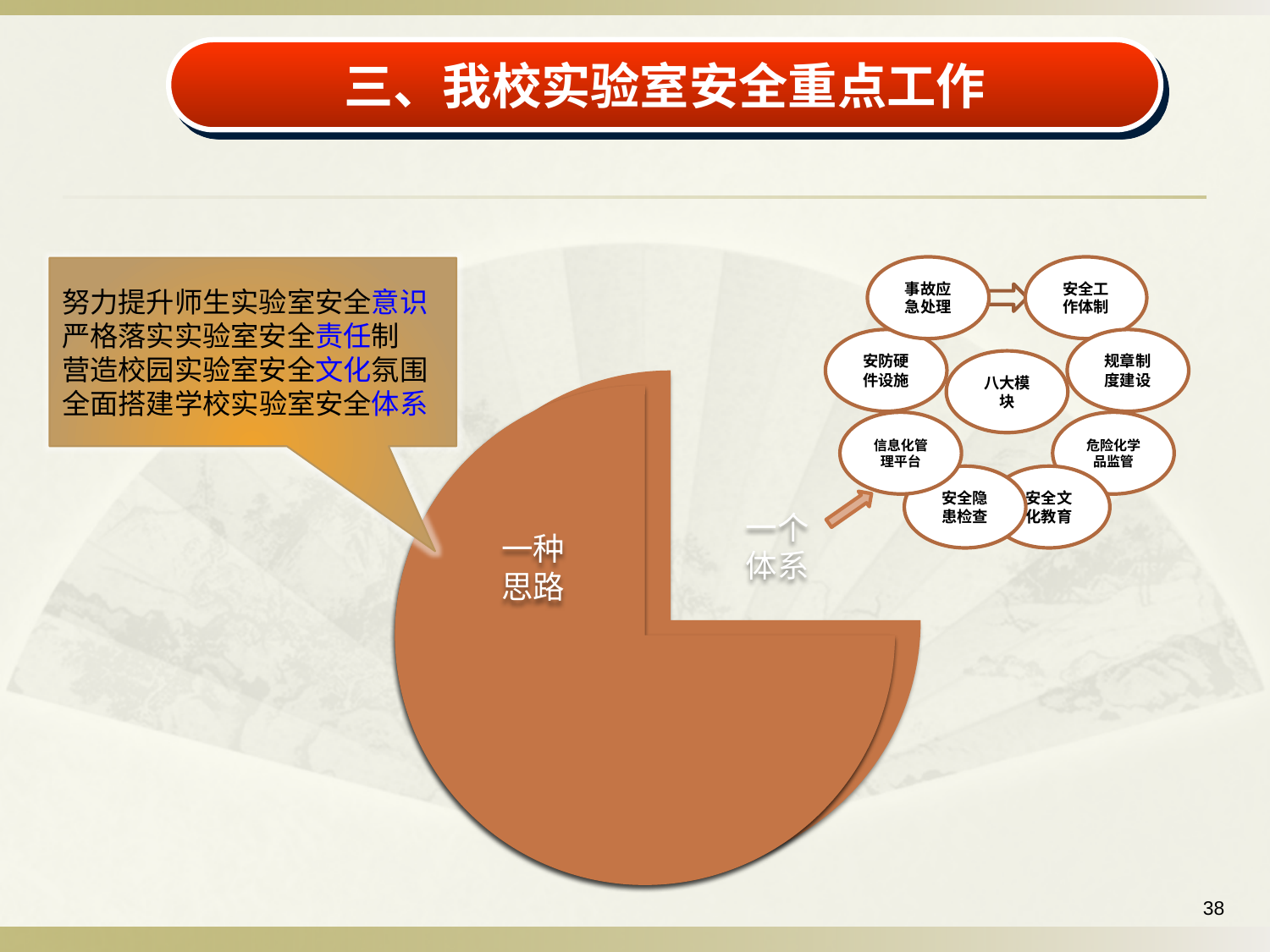

三、我校实验室安全重点工作
八大模块
安全工作体制
危险化学品监管
安全文化教育
安全隐患检查
安防硬件设施
规章制度建设
事故应急处理
信息化管理平台
努力提升师生实验室安全意识
严格落实实验室安全责任制
营造校园实验室安全文化氛围
全面搭建学校实验室安全体系
一个
体系
九项
举措
一种
思路

38